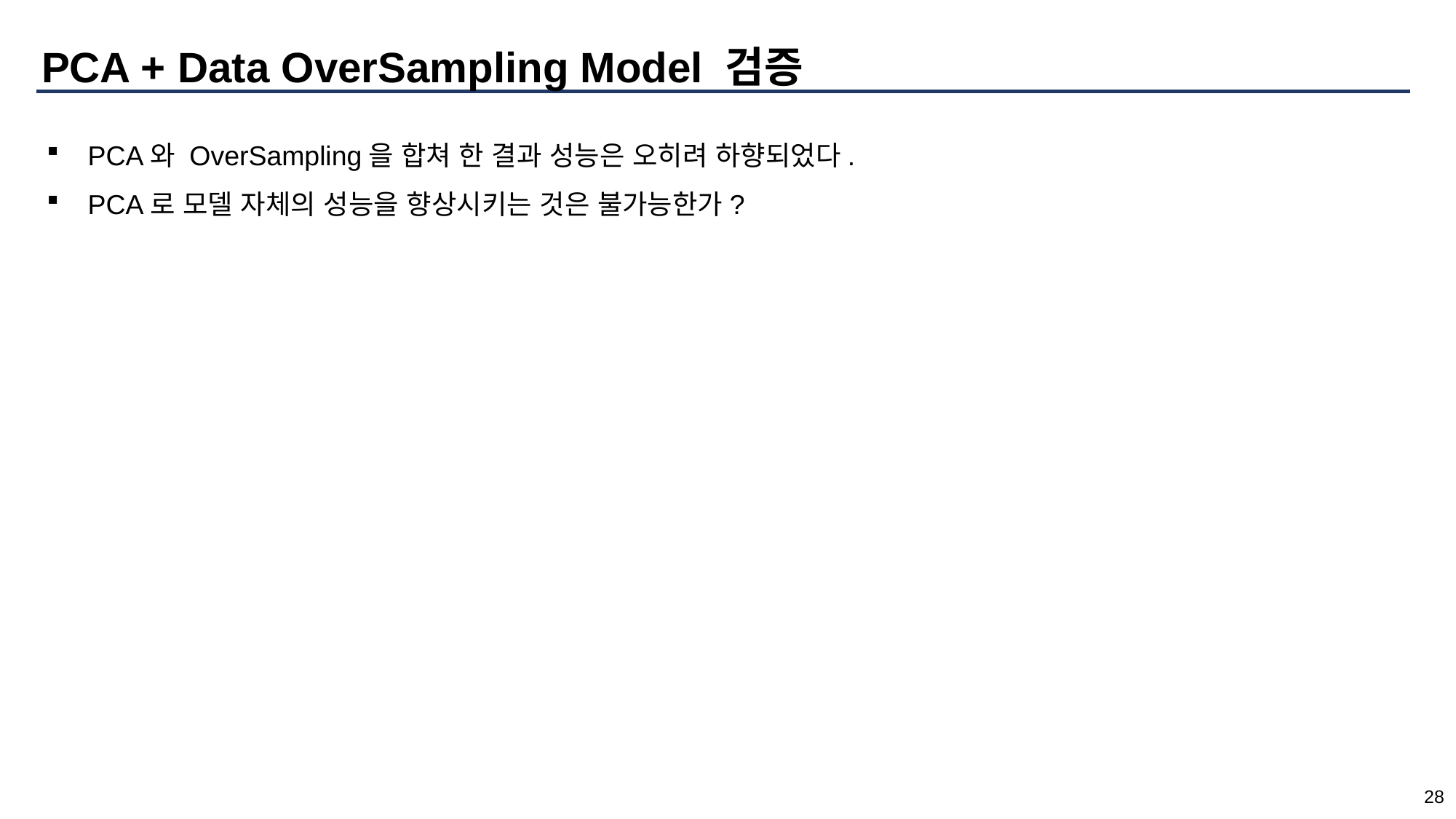

PCA + Data OverSampling Model 검증

PCA와 OverSampling을 합쳐 한 결과 성능은 오히려 하향되었다.
PCA로 모델 자체의 성능을 향상시키는 것은 불가능한가?
28